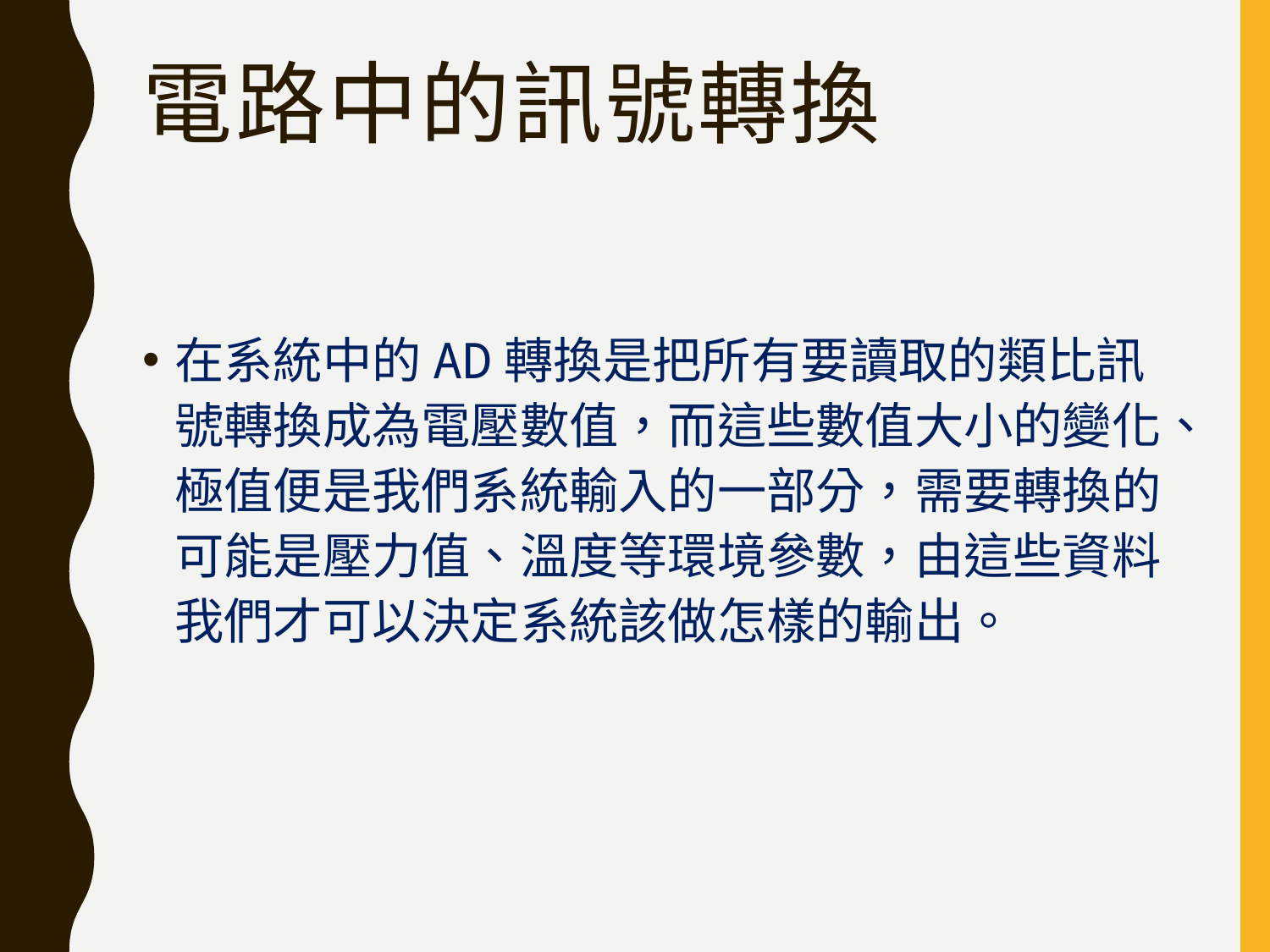

# 電路中的訊號轉換
在系統中的AD轉換是把所有要讀取的類比訊號轉換成為電壓數值，而這些數值大小的變化、極值便是我們系統輸入的一部分，需要轉換的可能是壓力值、溫度等環境參數，由這些資料我們才可以決定系統該做怎樣的輸出。